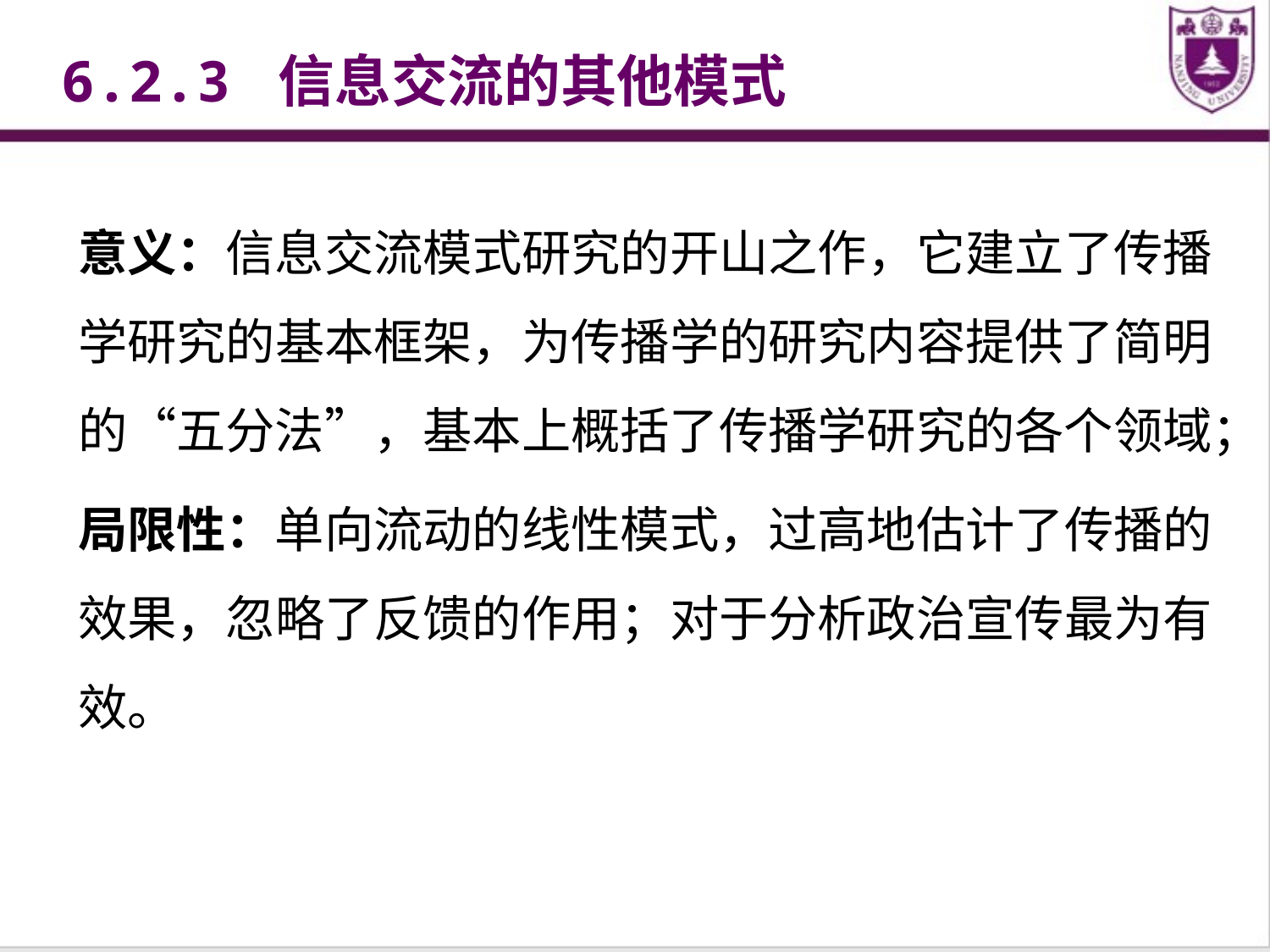

6.2.3 信息交流的其他模式
意义：信息交流模式研究的开山之作，它建立了传播学研究的基本框架，为传播学的研究内容提供了简明的“五分法”，基本上概括了传播学研究的各个领域；
局限性：单向流动的线性模式，过高地估计了传播的效果，忽略了反馈的作用；对于分析政治宣传最为有效。